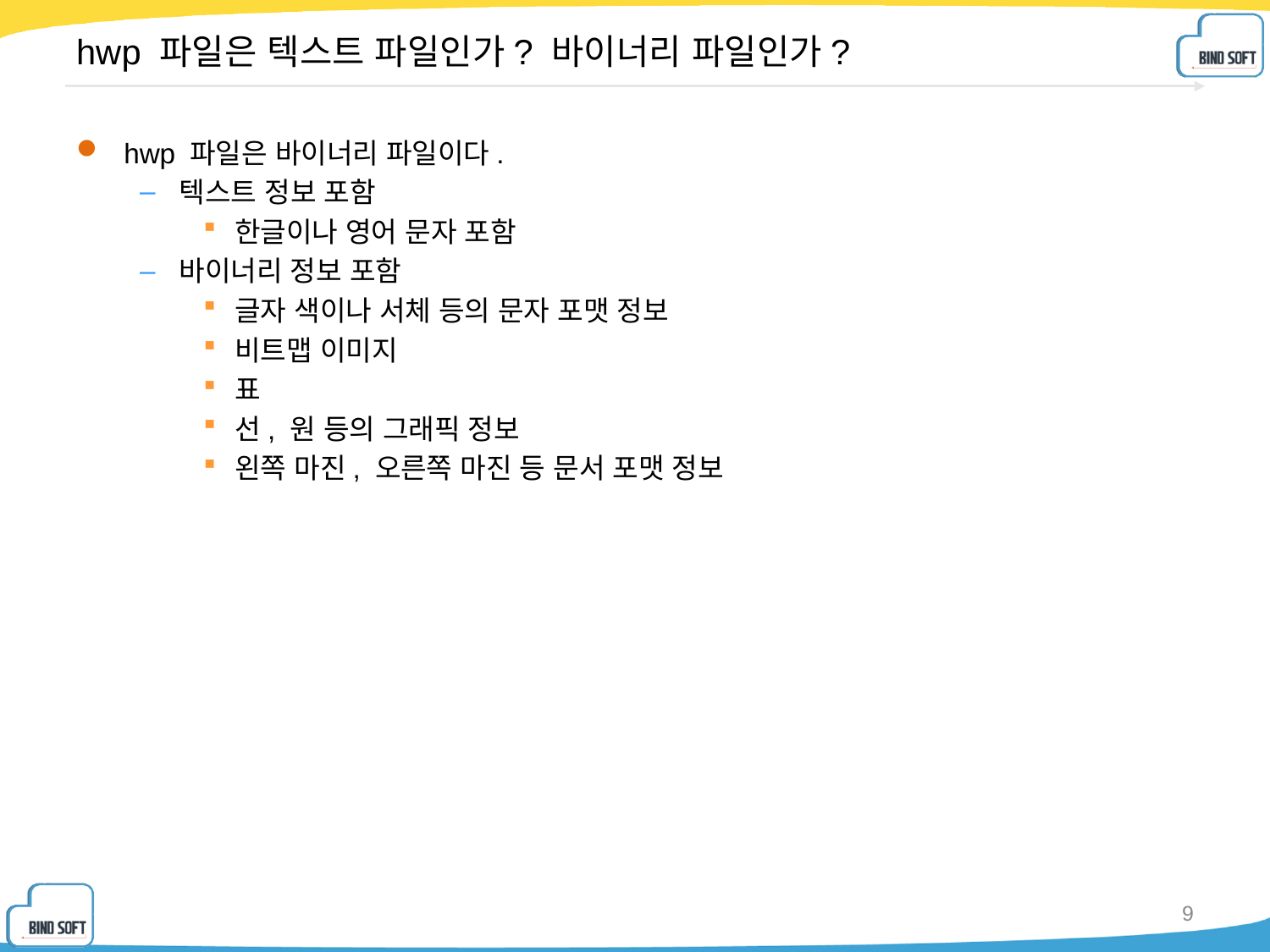

# hwp 파일은 텍스트 파일인가? 바이너리 파일인가?
hwp 파일은 바이너리 파일이다.
텍스트 정보 포함
한글이나 영어 문자 포함
바이너리 정보 포함
글자 색이나 서체 등의 문자 포맷 정보
비트맵 이미지
표
선, 원 등의 그래픽 정보
왼쪽 마진, 오른쪽 마진 등 문서 포맷 정보
9